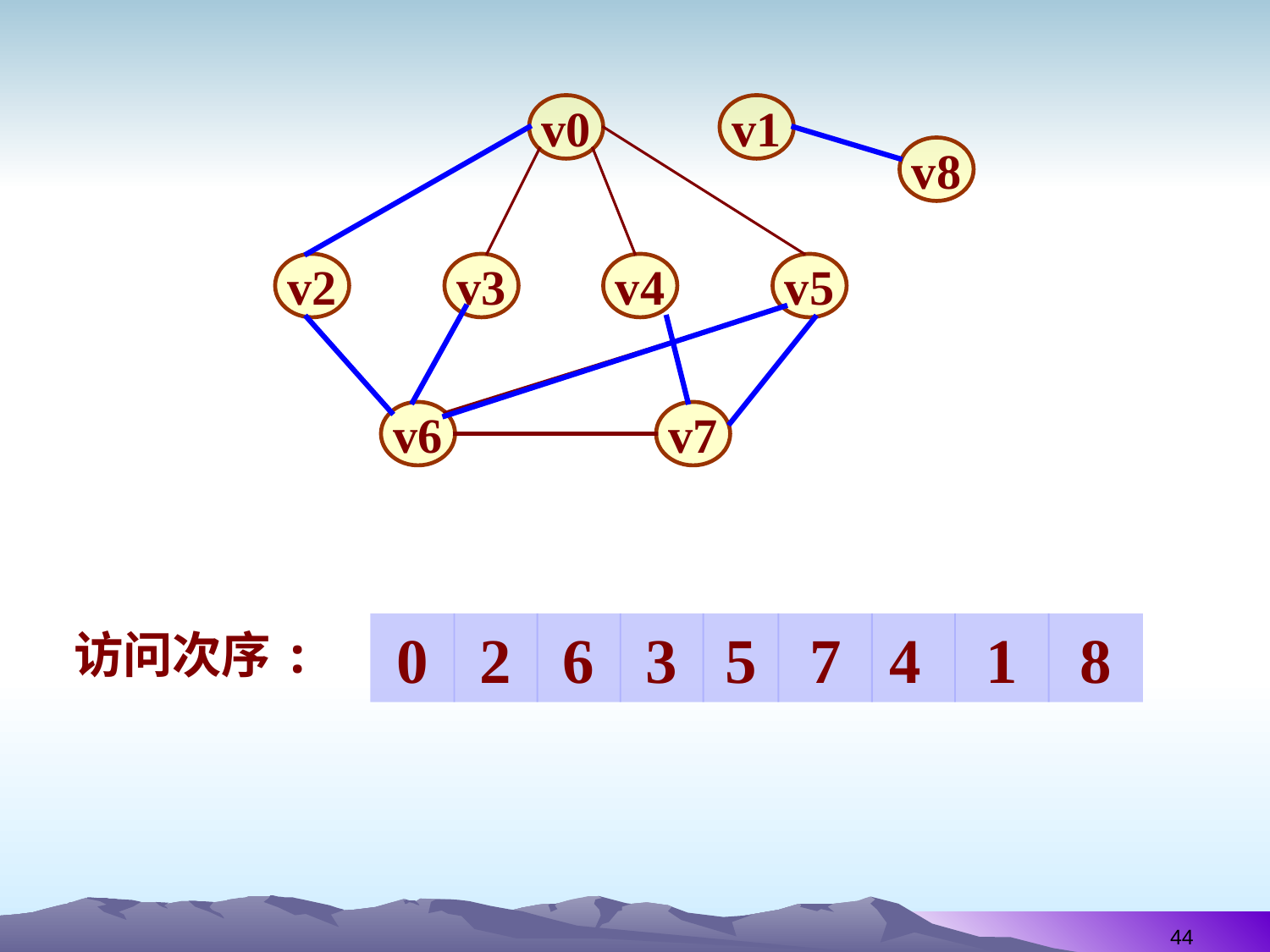

v0
v1

v8

v2
v3
v4
v5

v6
v7

0
2
6
3
5
7
4
1
8
访问次序:
44